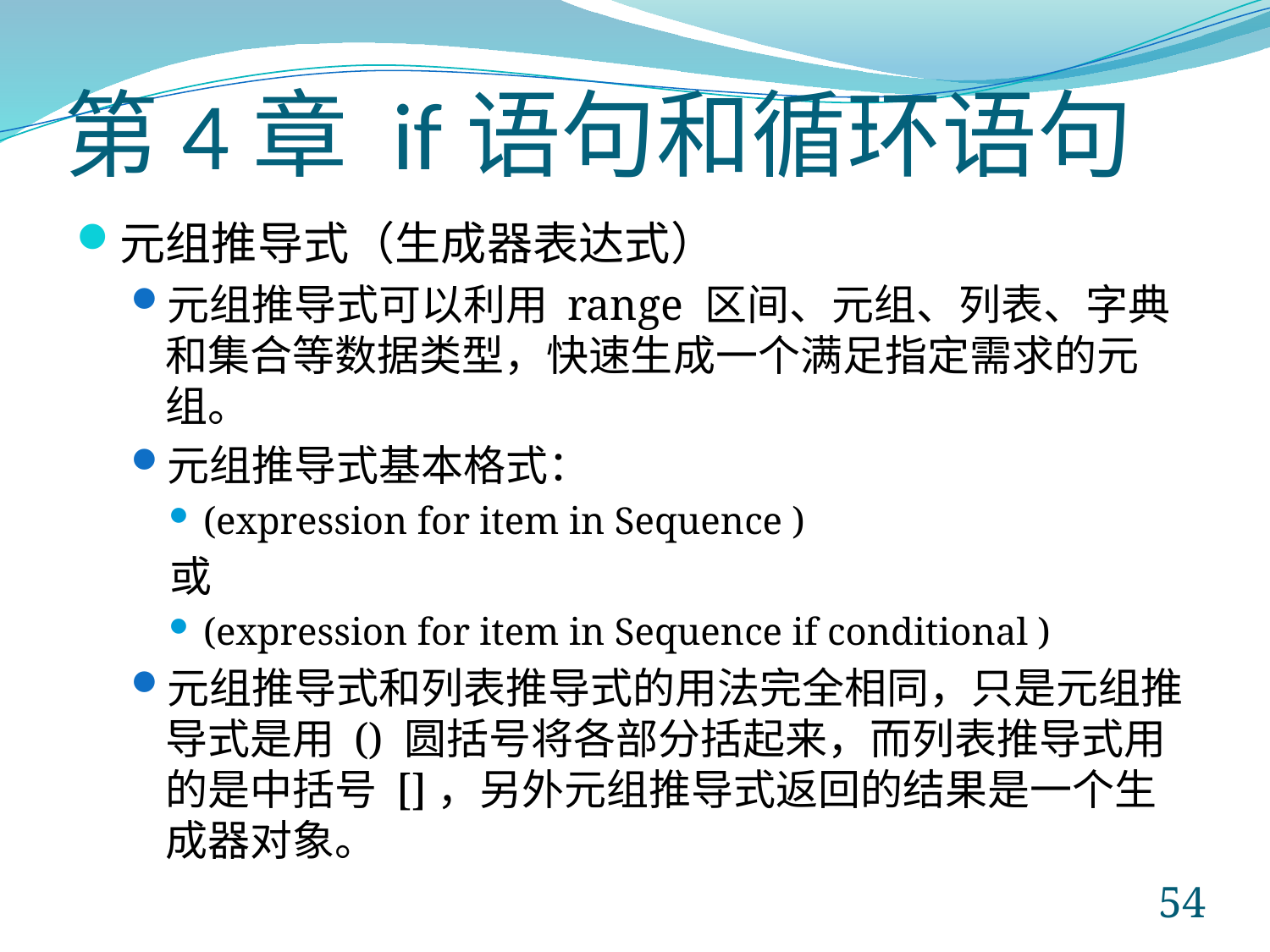

# 第4章 if语句和循环语句
元组推导式（生成器表达式）
元组推导式可以利用 range 区间、元组、列表、字典和集合等数据类型，快速生成一个满足指定需求的元组。
元组推导式基本格式：
(expression for item in Sequence )
   或
(expression for item in Sequence if conditional )
元组推导式和列表推导式的用法完全相同，只是元组推导式是用 () 圆括号将各部分括起来，而列表推导式用的是中括号 []，另外元组推导式返回的结果是一个生成器对象。
54